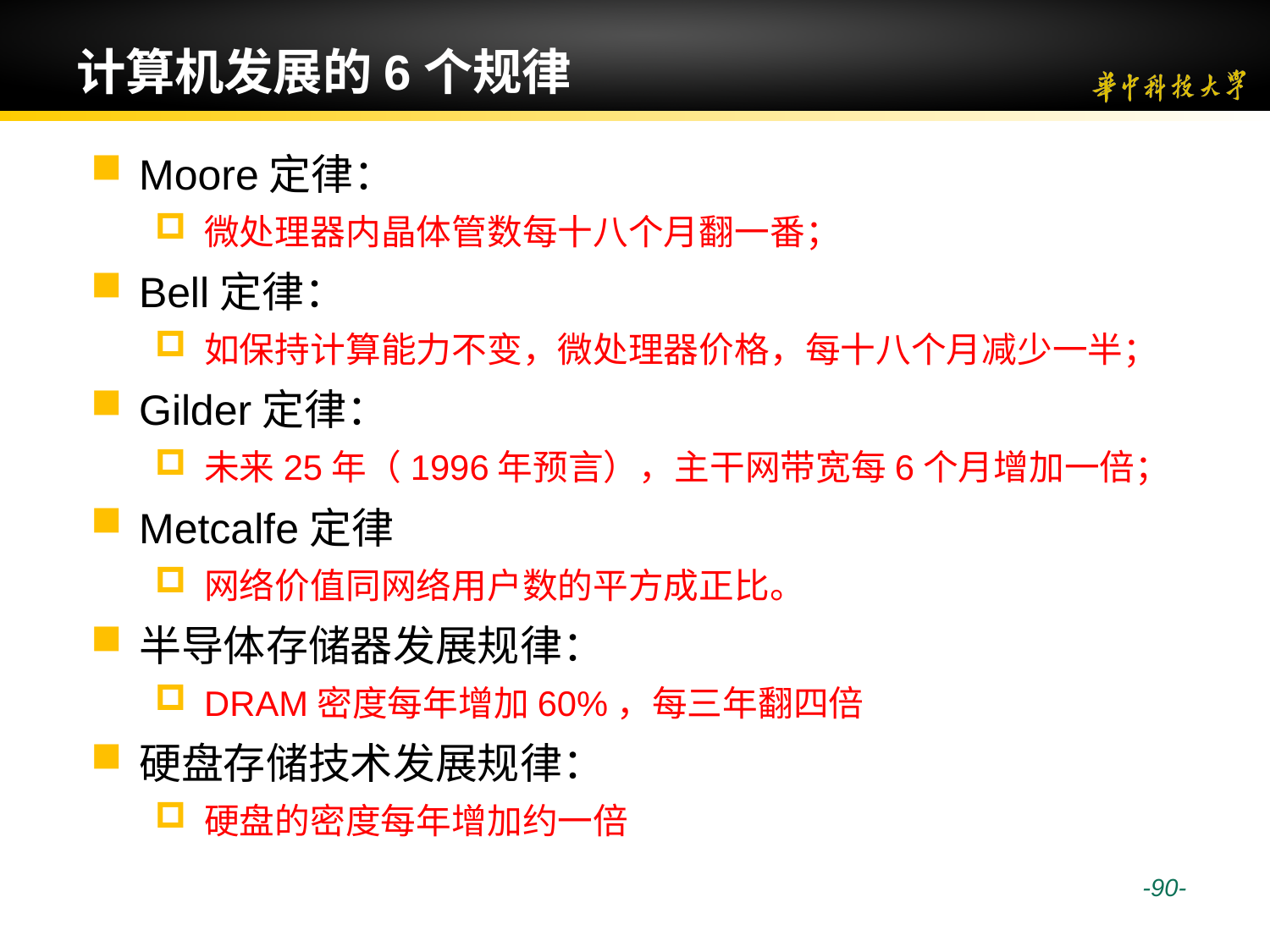

# 计算机发展的6个规律
Moore定律：
微处理器内晶体管数每十八个月翻一番；
Bell定律：
如保持计算能力不变，微处理器价格，每十八个月减少一半；
Gilder定律：
未来25年（1996年预言），主干网带宽每6个月增加一倍；
Metcalfe定律
网络价值同网络用户数的平方成正比。
半导体存储器发展规律：
DRAM密度每年增加60%，每三年翻四倍
硬盘存储技术发展规律：
硬盘的密度每年增加约一倍
 -90-